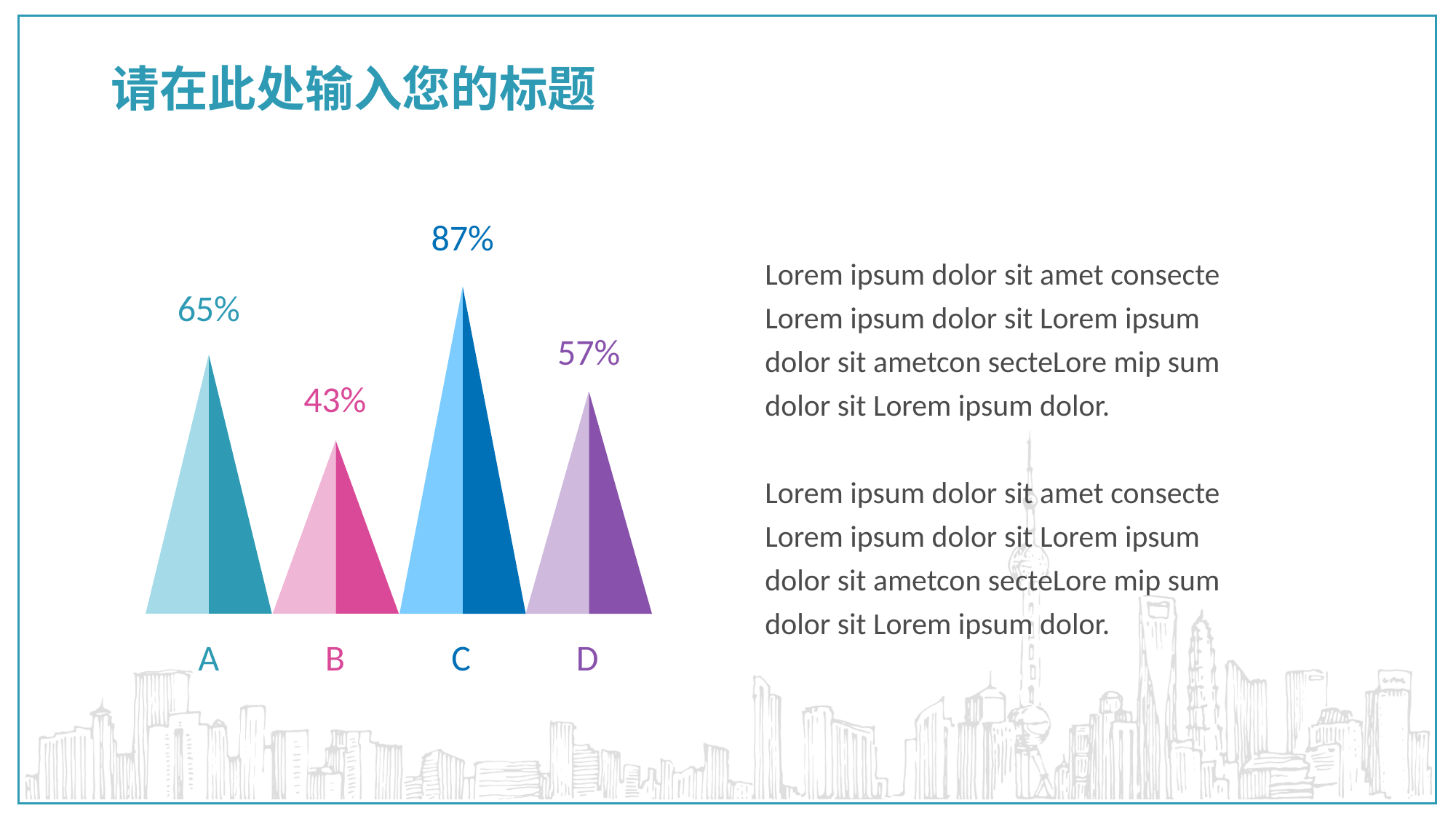

# 请在此处输入您的标题
87%
Lorem ipsum dolor sit amet consecte Lorem ipsum dolor sit Lorem ipsum dolor sit ametcon secteLore mip sum dolor sit Lorem ipsum dolor.
65%

57%

43%

Lorem ipsum dolor sit amet consecte Lorem ipsum dolor sit Lorem ipsum dolor sit ametcon secteLore mip sum dolor sit Lorem ipsum dolor.
A
B
C
D